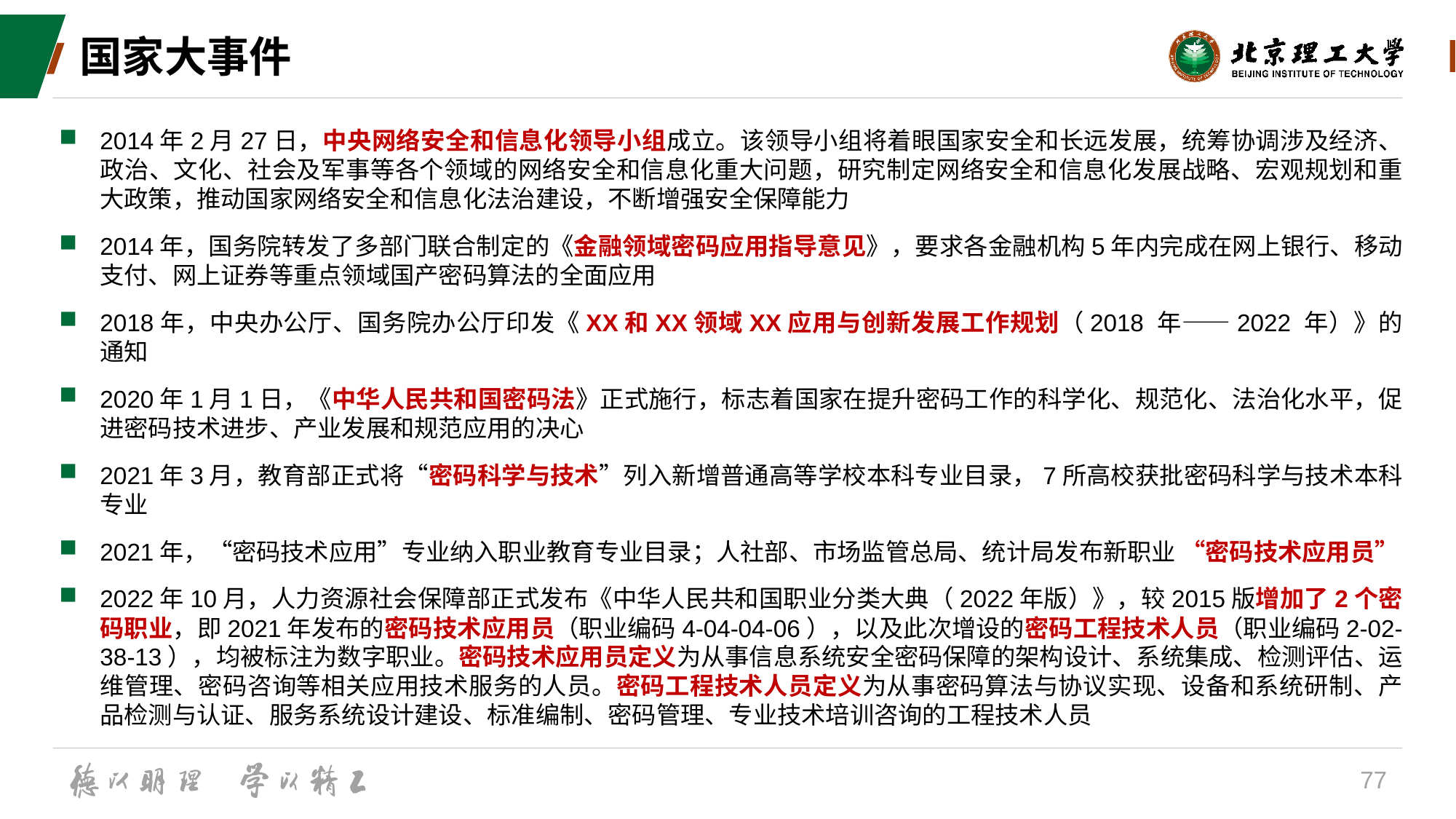

# 国家大事件
2014年2月27日，中央网络安全和信息化领导小组成立。该领导小组将着眼国家安全和长远发展，统筹协调涉及经济、政治、文化、社会及军事等各个领域的网络安全和信息化重大问题，研究制定网络安全和信息化发展战略、宏观规划和重大政策，推动国家网络安全和信息化法治建设，不断增强安全保障能力
2014年，国务院转发了多部门联合制定的《金融领域密码应用指导意见》，要求各金融机构5年内完成在网上银行、移动支付、网上证券等重点领域国产密码算法的全面应用
2018年，中央办公厅、国务院办公厅印发《XX和XX领域XX应用与创新发展工作规划（2018 年——2022 年）》的通知
2020年1月1日，《中华人民共和国密码法》正式施行，标志着国家在提升密码工作的科学化、规范化、法治化水平，促进密码技术进步、产业发展和规范应用的决心
2021年3月，教育部正式将“密码科学与技术”列入新增普通高等学校本科专业目录，7所高校获批密码科学与技术本科专业
2021年，“密码技术应用”专业纳入职业教育专业目录；人社部、市场监管总局、统计局发布新职业 “密码技术应用员”
2022年10月，人力资源社会保障部正式发布《中华人民共和国职业分类大典（2022年版）》，较2015版增加了2个密码职业，即2021年发布的密码技术应用员（职业编码4-04-04-06），以及此次增设的密码工程技术人员（职业编码2-02-38-13），均被标注为数字职业。密码技术应用员定义为从事信息系统安全密码保障的架构设计、系统集成、检测评估、运维管理、密码咨询等相关应用技术服务的人员。密码工程技术人员定义为从事密码算法与协议实现、设备和系统研制、产品检测与认证、服务系统设计建设、标准编制、密码管理、专业技术培训咨询的工程技术人员